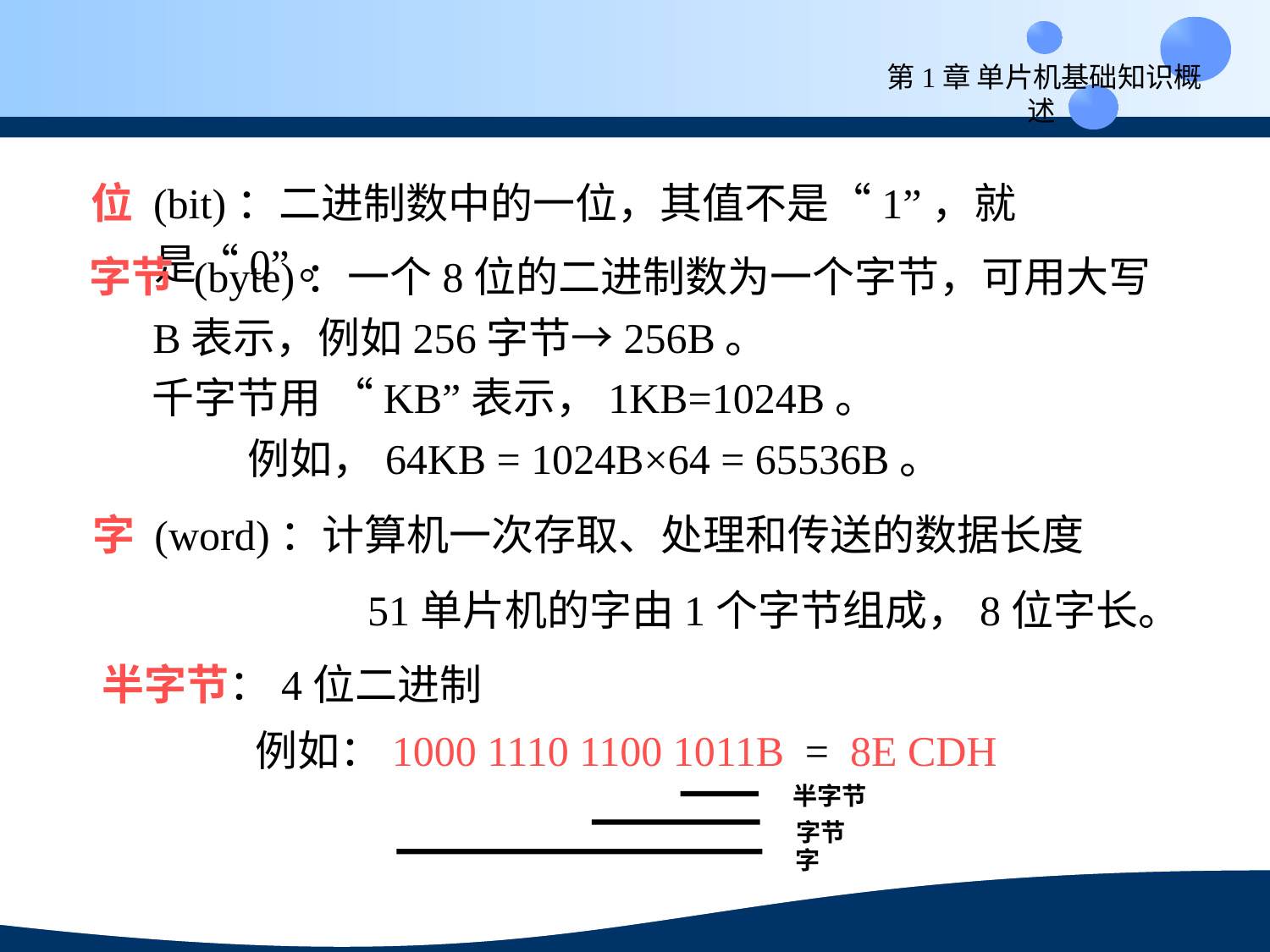

第1章 单片机基础知识概述
位 (bit)：二进制数中的一位，其值不是“1”，就是“0”。
字节 (byte)：一个8位的二进制数为一个字节，可用大写B表示，例如256字节→256B。
千字节用 “KB”表示，1KB=1024B。
         例如，64KB = 1024B×64 = 65536B。
字 (word)：计算机一次存取、处理和传送的数据长度
		        51单片机的字由1个字节组成，8位字长。
半字节：4位二进制
               例如：1000 1110 1100 1011B  =  8E CDH
半字节

字节

字